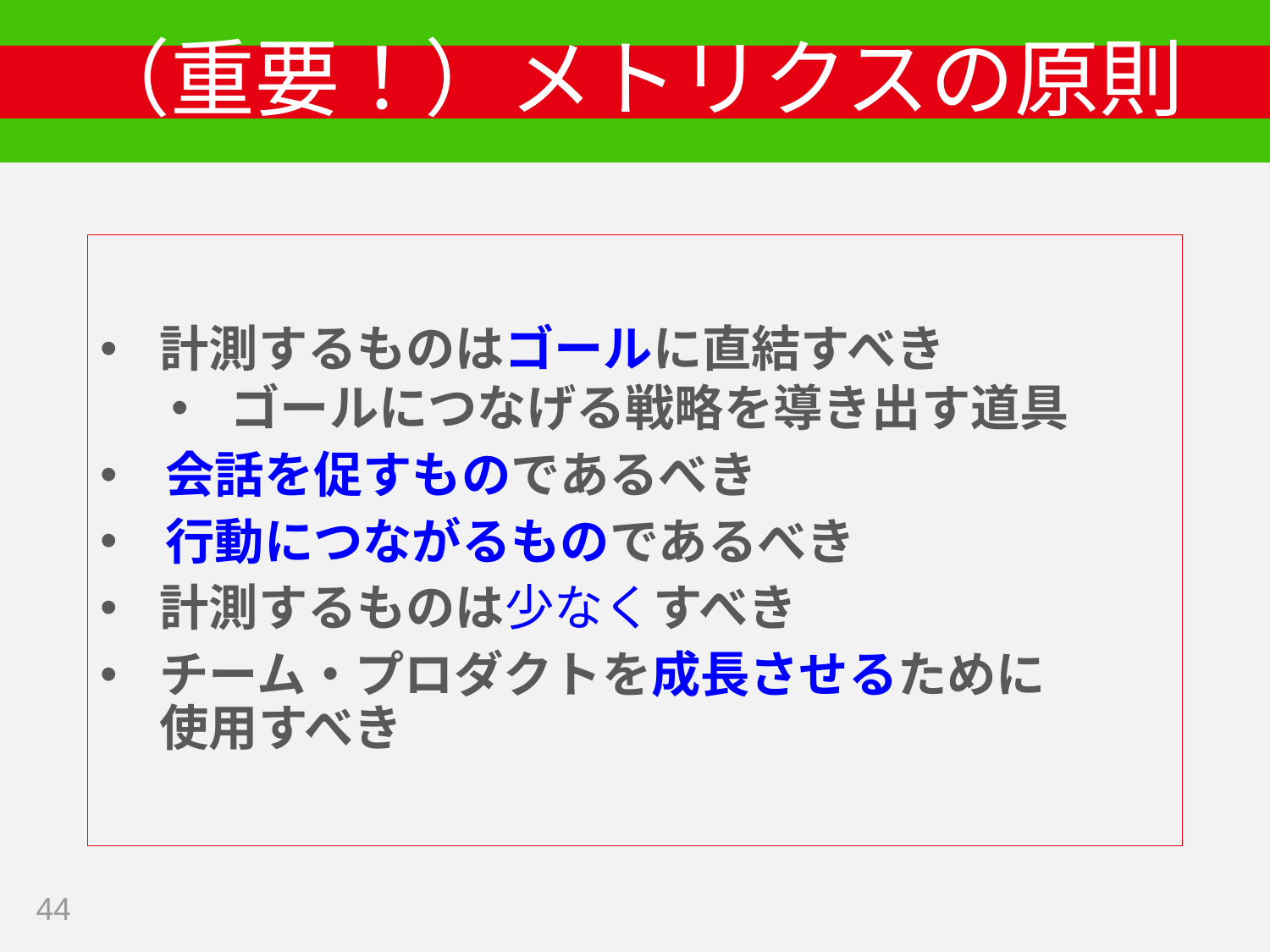

# （重要！）メトリクスの原則
計測するものはゴールに直結すべき
ゴールにつなげる戦略を導き出す道具
 会話を促すものであるべき
 行動につながるものであるべき
計測するものは少なくすべき
チーム・プロダクトを成長させるために
使用すべき
44